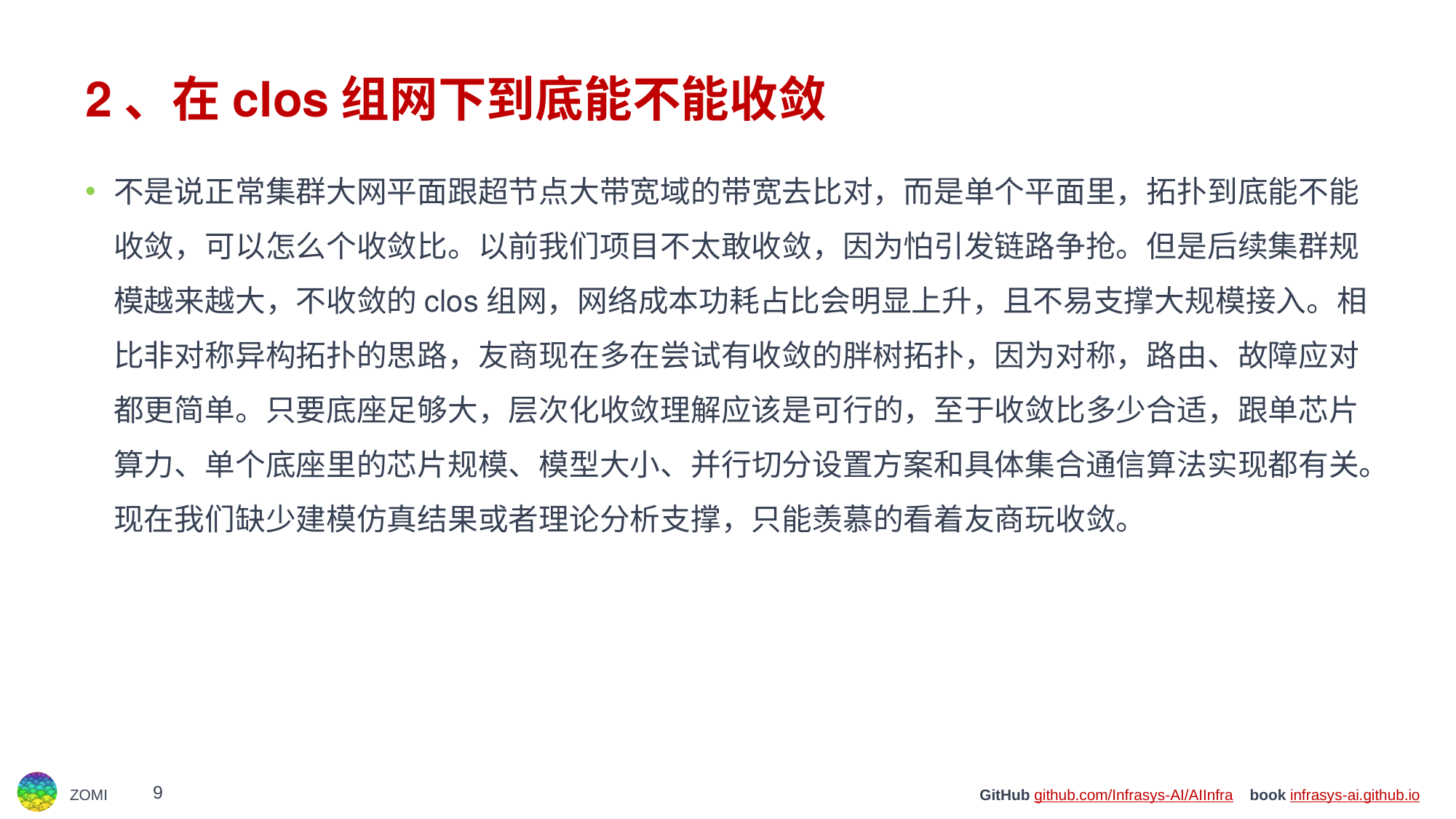

# 2、在clos组网下到底能不能收敛
不是说正常集群大网平面跟超节点大带宽域的带宽去比对，而是单个平面里，拓扑到底能不能收敛，可以怎么个收敛比。以前我们项目不太敢收敛，因为怕引发链路争抢。但是后续集群规模越来越大，不收敛的clos组网，网络成本功耗占比会明显上升，且不易支撑大规模接入。相比非对称异构拓扑的思路，友商现在多在尝试有收敛的胖树拓扑，因为对称，路由、故障应对都更简单。只要底座足够大，层次化收敛理解应该是可行的，至于收敛比多少合适，跟单芯片算力、单个底座里的芯片规模、模型大小、并行切分设置方案和具体集合通信算法实现都有关。现在我们缺少建模仿真结果或者理论分析支撑，只能羡慕的看着友商玩收敛。